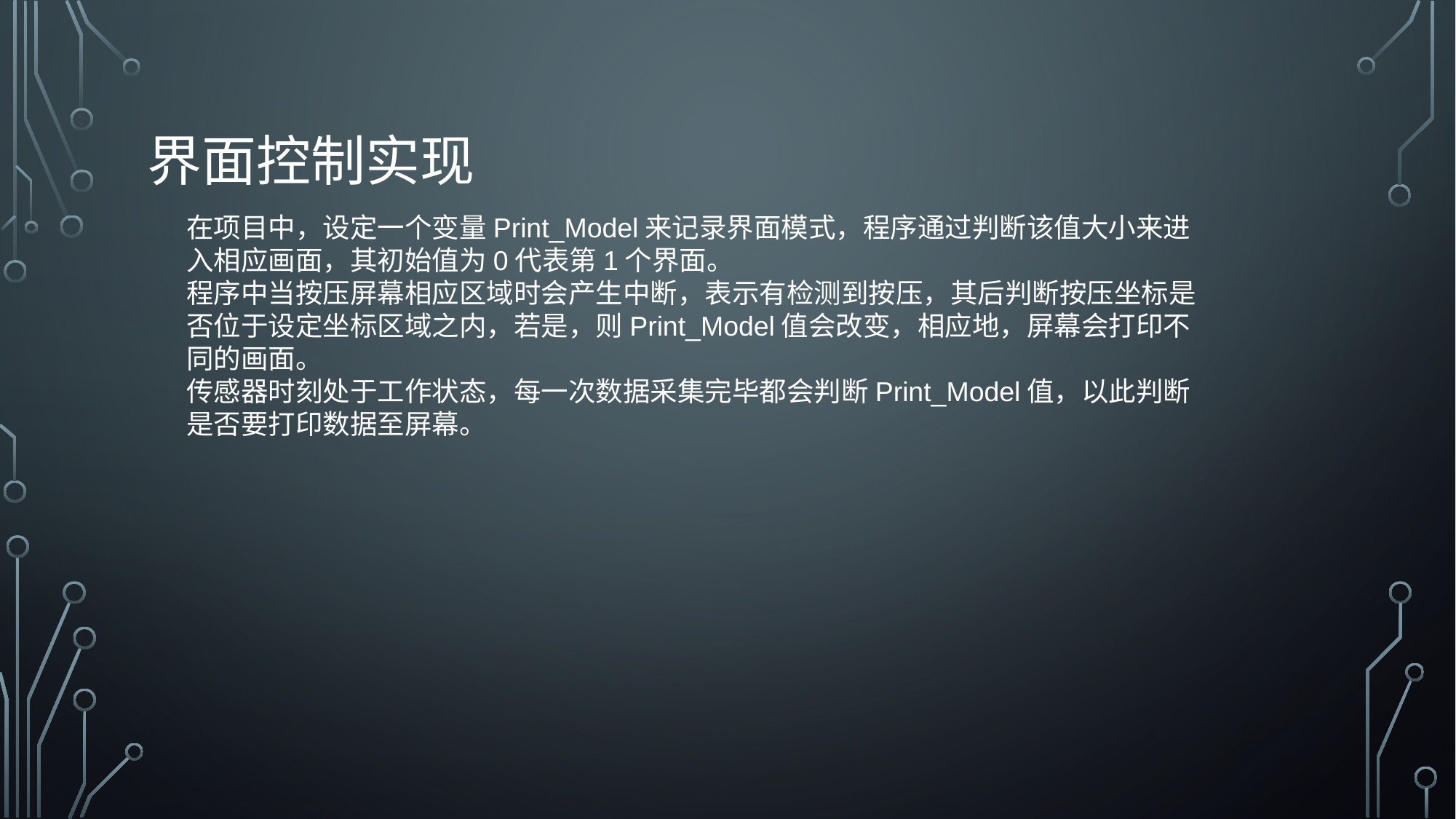

界面控制实现
在项目中，设定一个变量Print_Model来记录界面模式，程序通过判断该值大小来进入相应画面，其初始值为0代表第1个界面。
程序中当按压屏幕相应区域时会产生中断，表示有检测到按压，其后判断按压坐标是否位于设定坐标区域之内，若是，则Print_Model值会改变，相应地，屏幕会打印不同的画面。
传感器时刻处于工作状态，每一次数据采集完毕都会判断Print_Model值，以此判断是否要打印数据至屏幕。